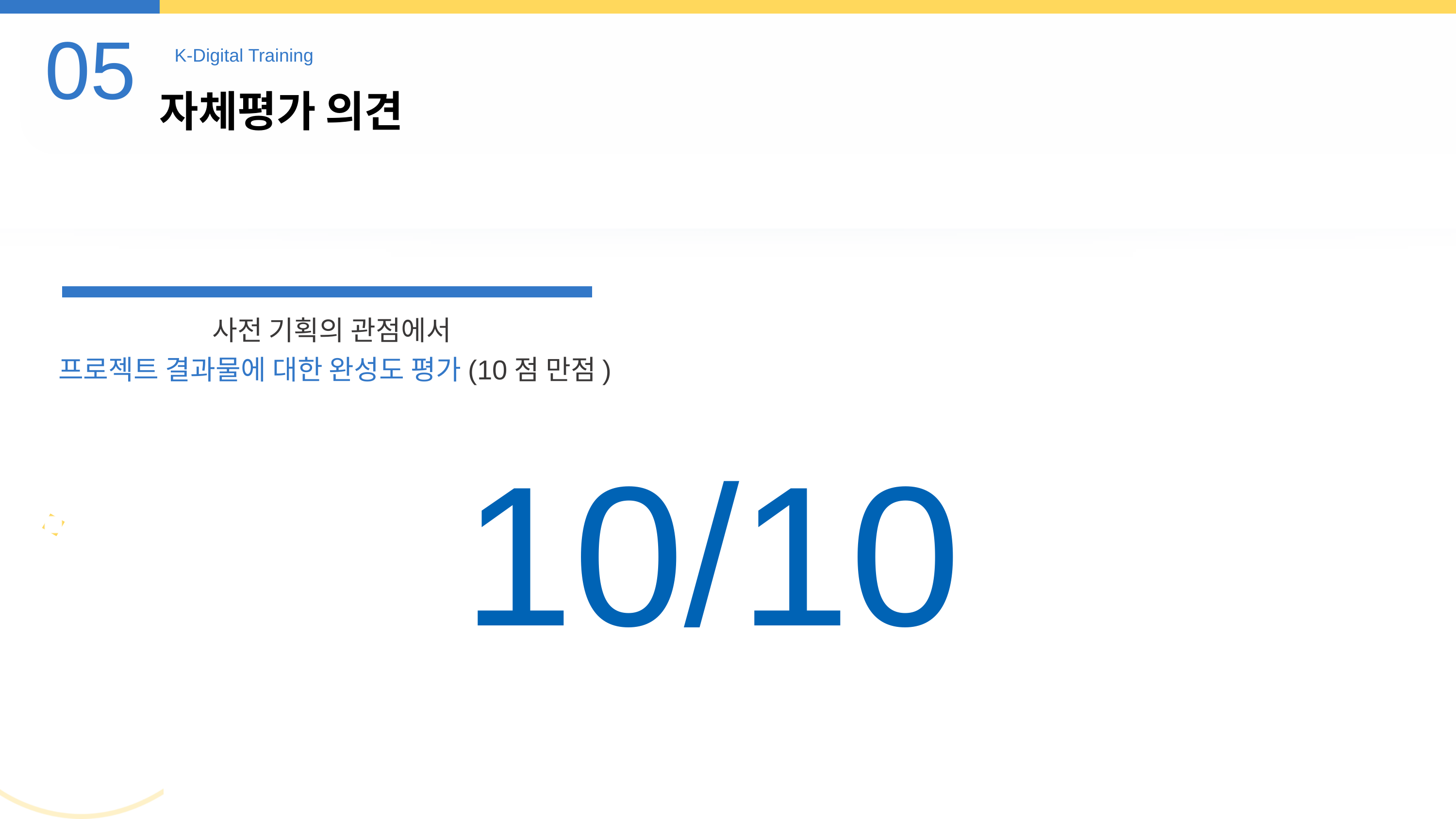

05

K-Digital Training
자체평가 의견

사전 기획의 관점에서
프로젝트 결과물에 대한 완성도 평가(10점 만점)

10/10